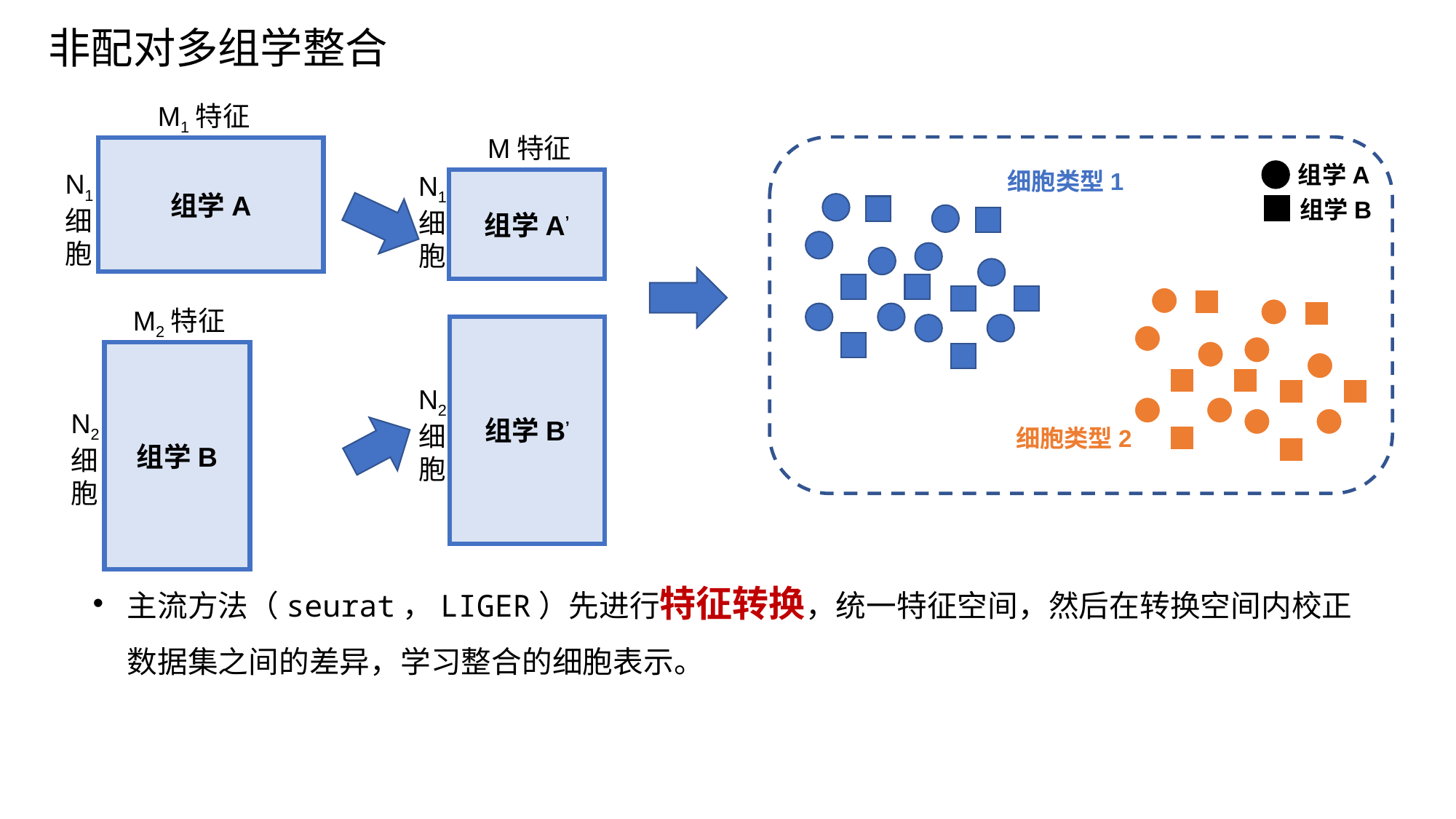

非配对多组学整合
M1特征
M特征

组学A
组学A
细胞类型1

N1细胞
N1细胞
组学A’
组学B

M2特征

组学B’

组学B

N2细胞

N2细胞

细胞类型2

主流方法（seurat，LIGER）先进行特征转换，统一特征空间，然后在转换空间内校正数据集之间的差异，学习整合的细胞表示。